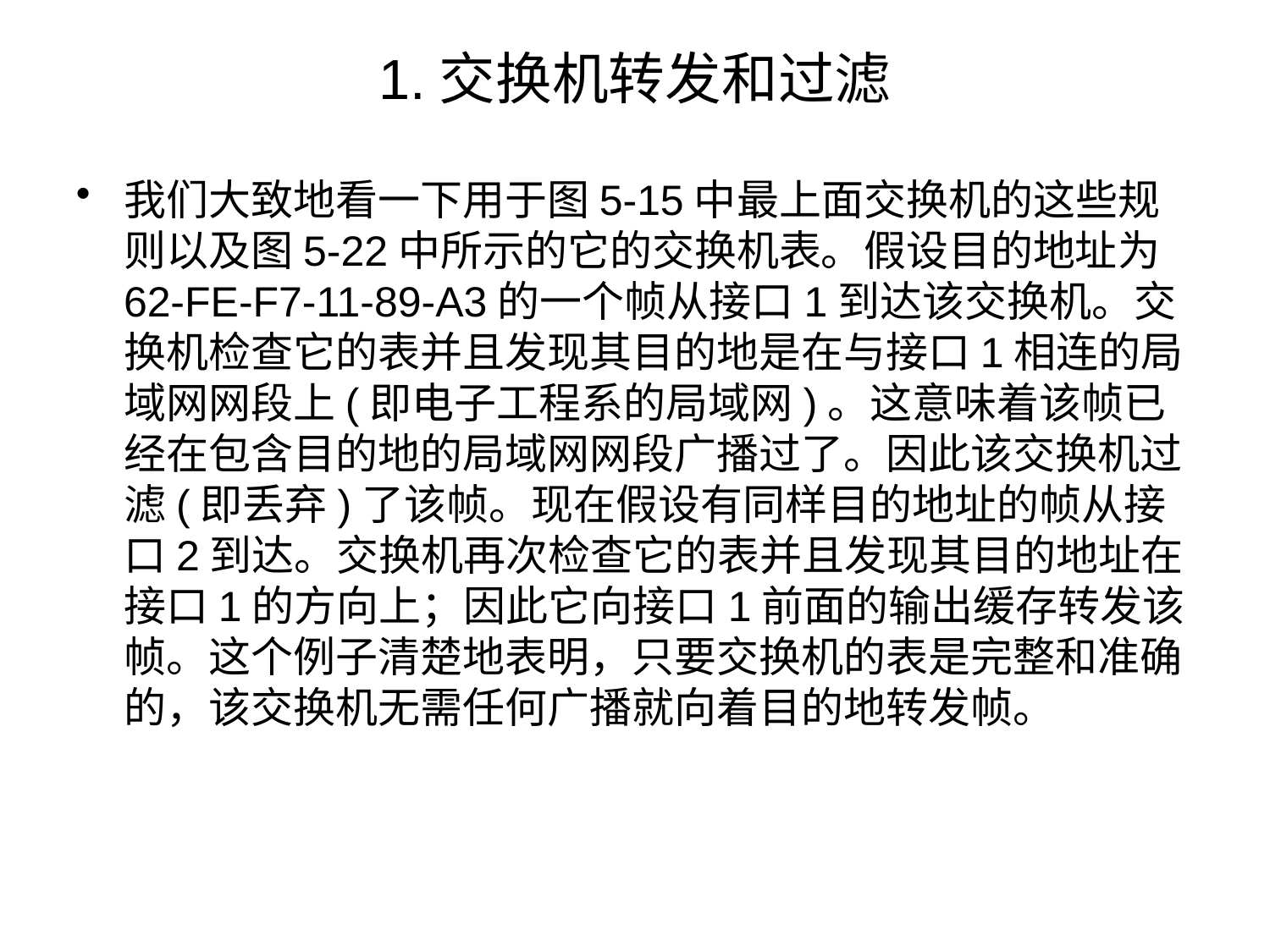

# 1.交换机转发和过滤
我们大致地看一下用于图5-15中最上面交换机的这些规则以及图5-22中所示的它的交换机表。假设目的地址为62-FE-F7-11-89-A3的一个帧从接口1到达该交换机。交换机检查它的表并且发现其目的地是在与接口1相连的局域网网段上(即电子工程系的局域网)。这意味着该帧已经在包含目的地的局域网网段广播过了。因此该交换机过滤(即丢弃)了该帧。现在假设有同样目的地址的帧从接口2到达。交换机再次检查它的表并且发现其目的地址在接口1的方向上；因此它向接口1前面的输出缓存转发该帧。这个例子清楚地表明，只要交换机的表是完整和准确的，该交换机无需任何广播就向着目的地转发帧。